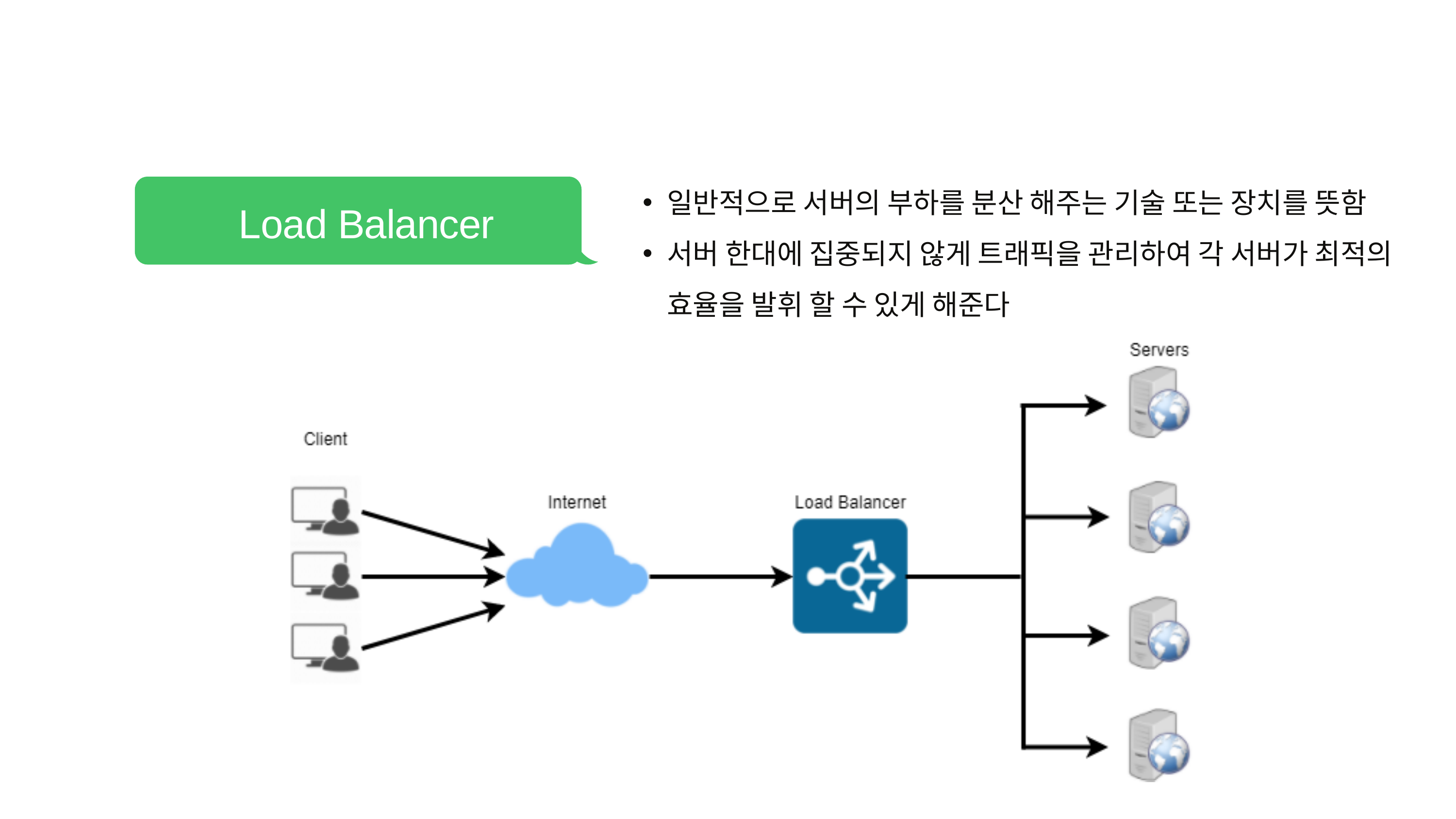

일반적으로 서버의 부하를 분산 해주는 기술 또는 장치를 뜻함
서버 한대에 집중되지 않게 트래픽을 관리하여 각 서버가 최적의 효율을 발휘 할 수 있게 해준다

Load Balancer